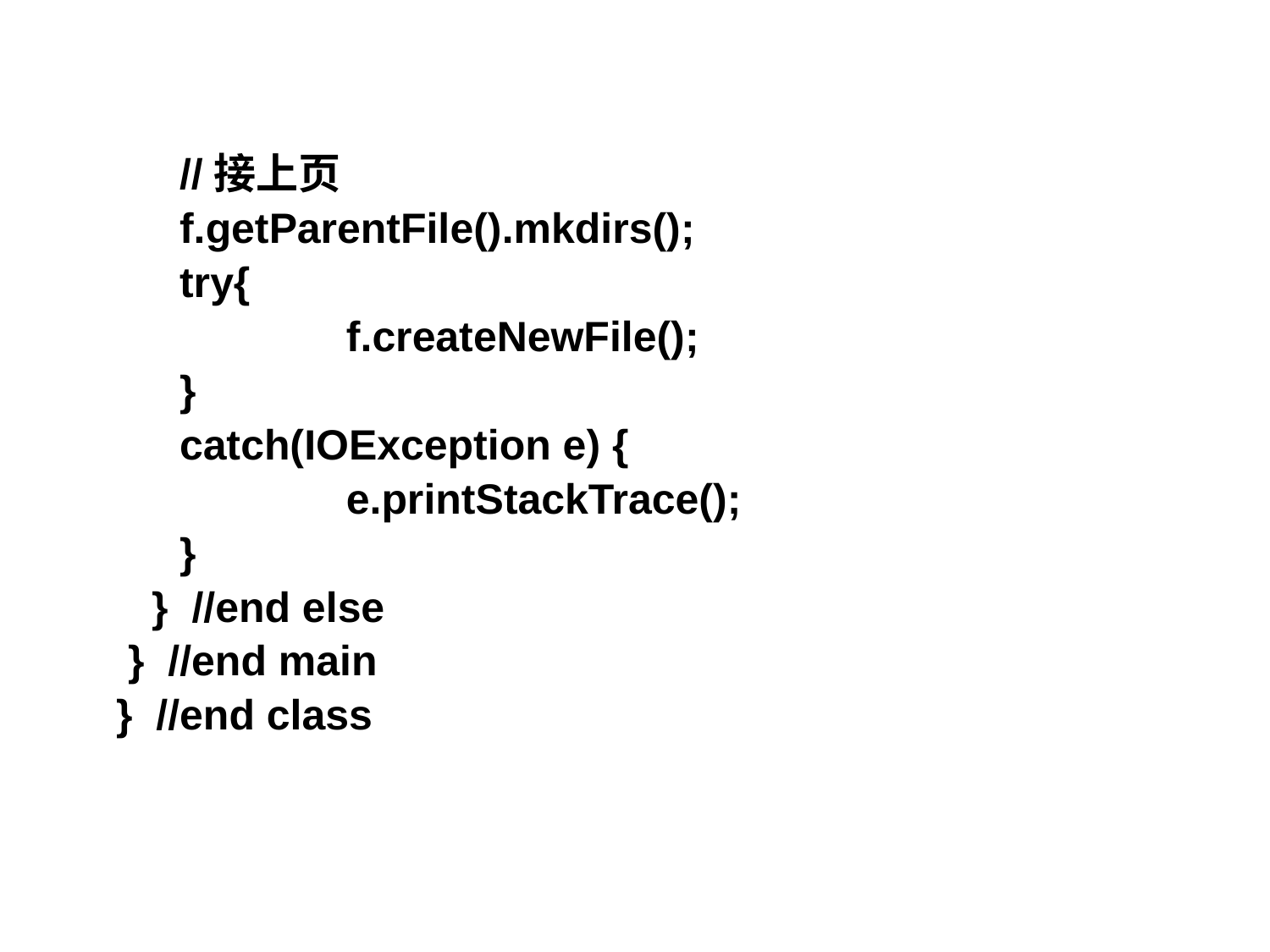

//接上页
f.getParentFile().mkdirs();
try{
		f.createNewFile();
}
catch(IOException e) {
		e.printStackTrace();
}
   }  //end else
 }  //end main
}  //end class